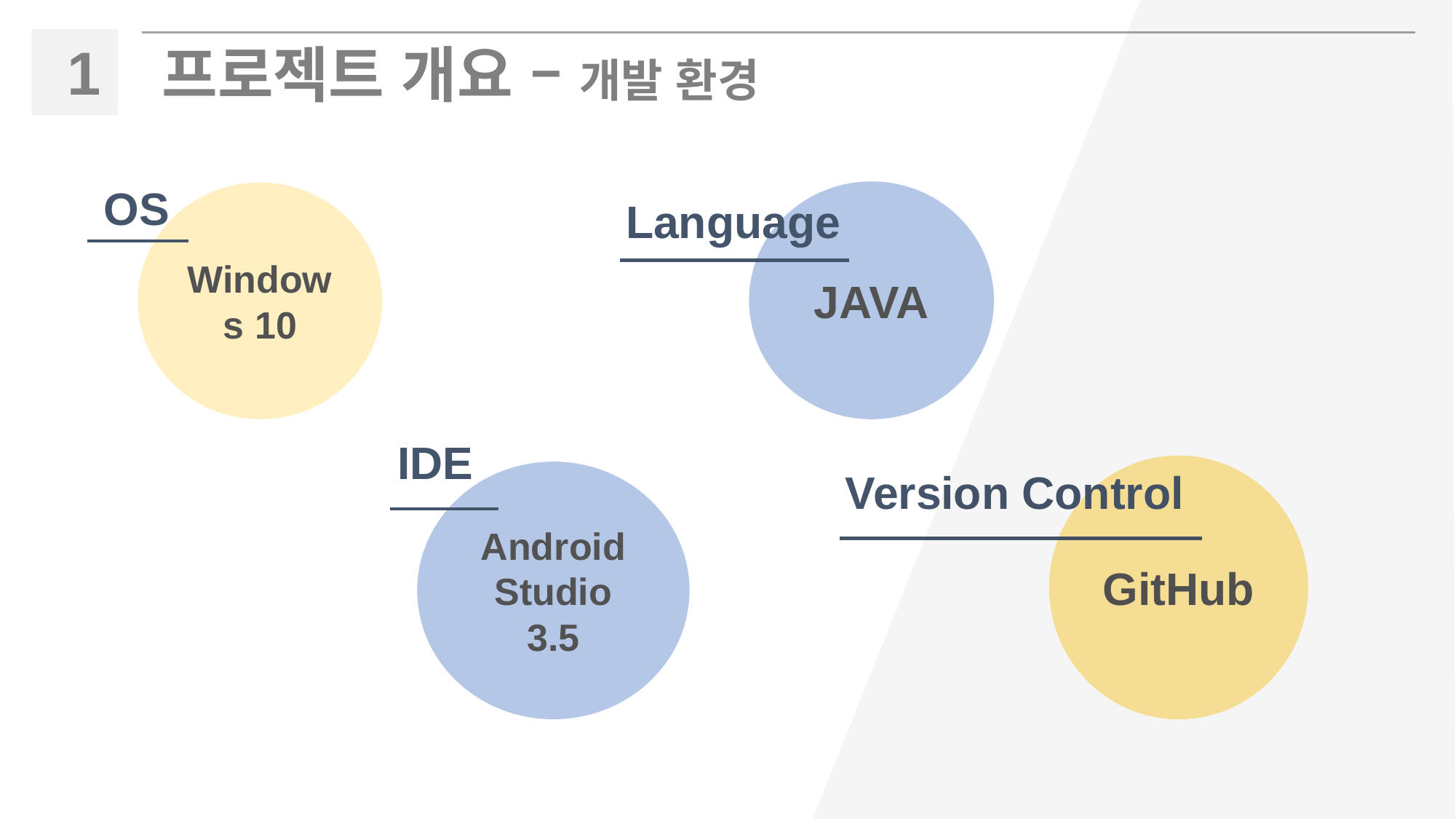

1

프로젝트 개요 – 개발 환경
OS
Windows 10
JAVA
Language
IDE
Android Studio 3.5
GitHub
Version Control